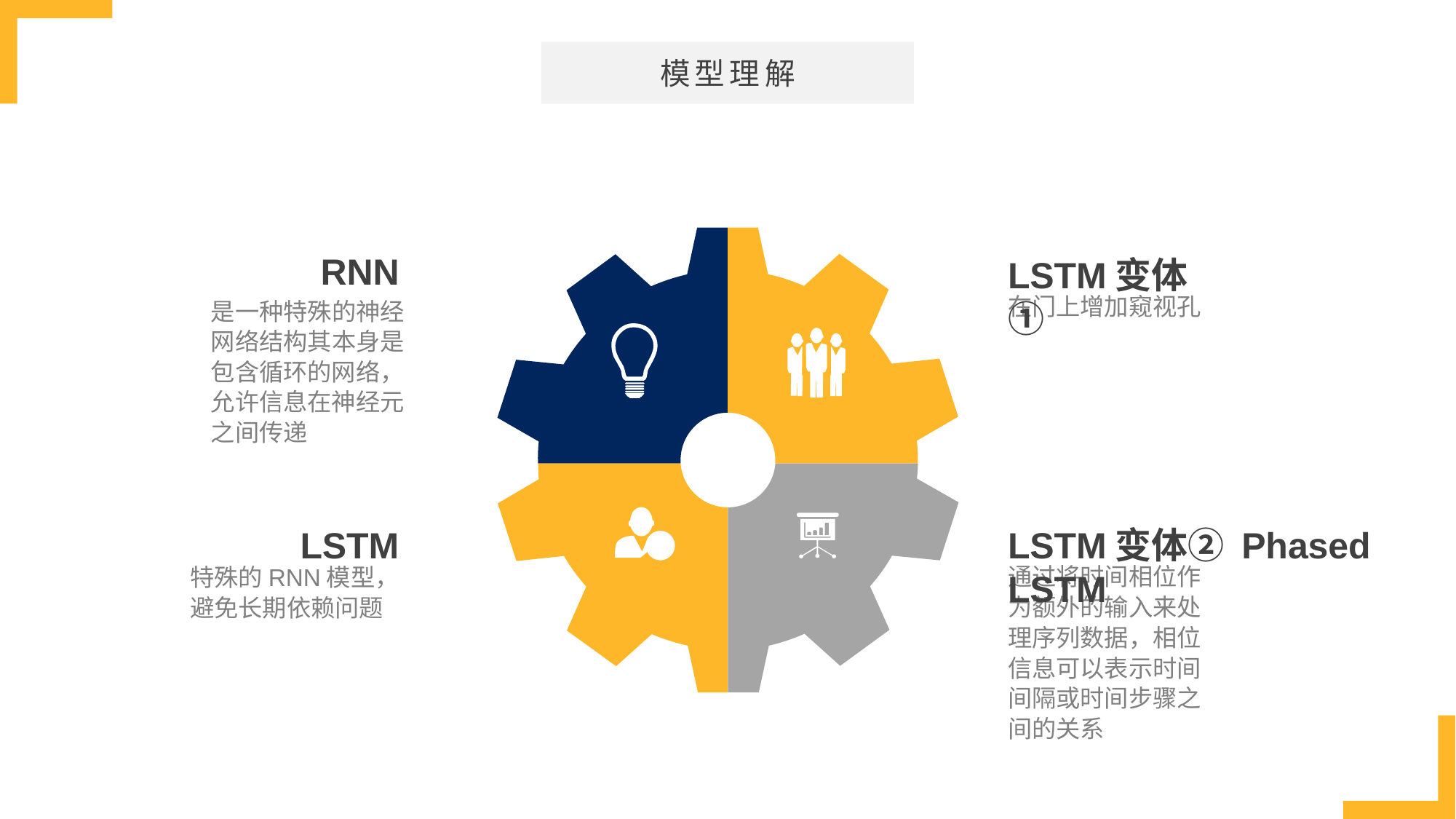

模型理解

RNN
LSTM变体①
在门上增加窥视孔
是一种特殊的神经网络结构其本身是包含循环的网络，允许信息在神经元之间传递

LSTM变体② Phased LSTM
LSTM
通过将时间相位作为额外的输入来处理序列数据，相位信息可以表示时间间隔或时间步骤之间的关系
特殊的RNN模型，避免长期依赖问题